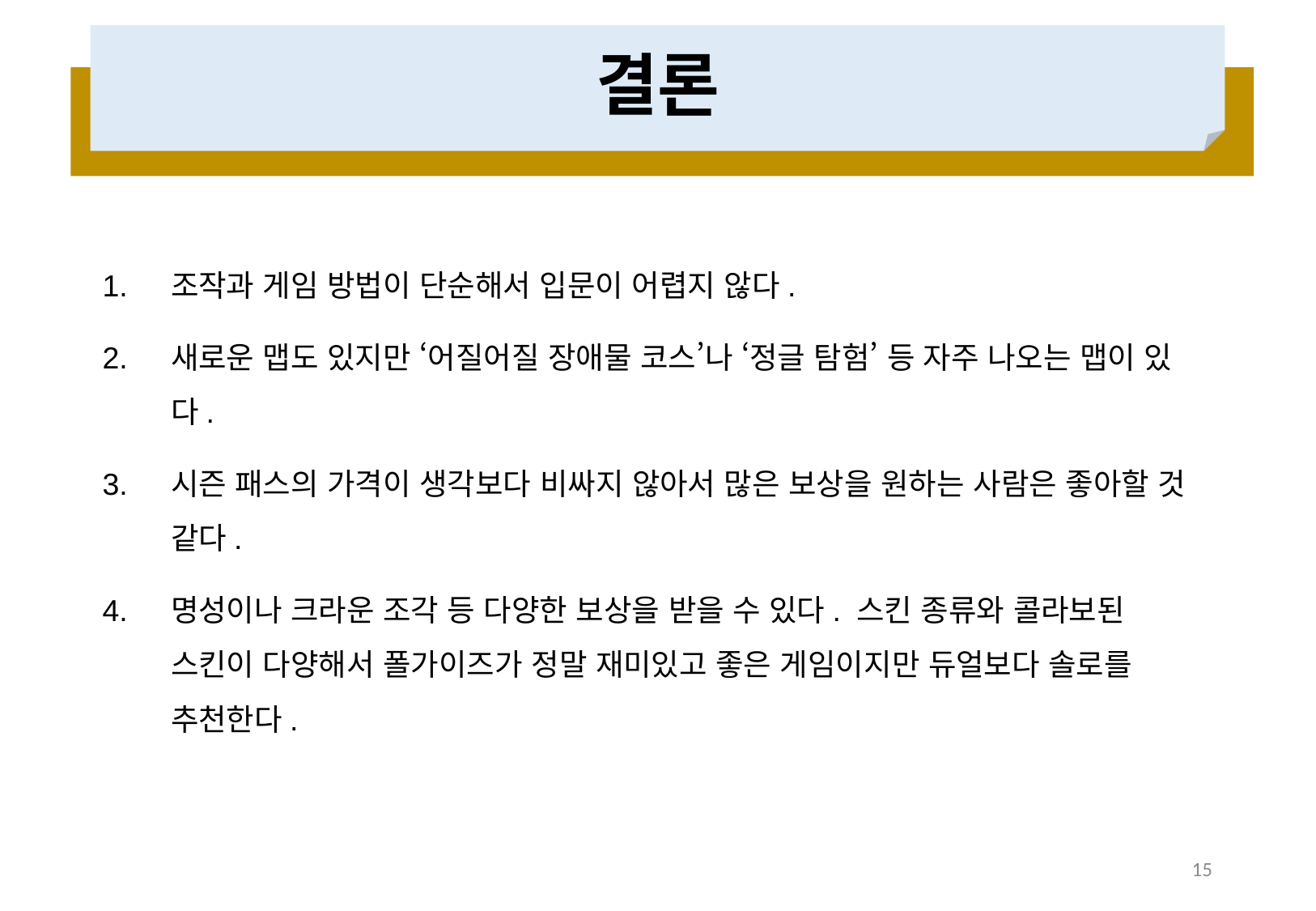

# 결론
조작과 게임 방법이 단순해서 입문이 어렵지 않다.
새로운 맵도 있지만 ‘어질어질 장애물 코스’나 ‘정글 탐험’ 등 자주 나오는 맵이 있다.
시즌 패스의 가격이 생각보다 비싸지 않아서 많은 보상을 원하는 사람은 좋아할 것 같다.
명성이나 크라운 조각 등 다양한 보상을 받을 수 있다. 스킨 종류와 콜라보된 스킨이 다양해서 폴가이즈가 정말 재미있고 좋은 게임이지만 듀얼보다 솔로를 추천한다.
15